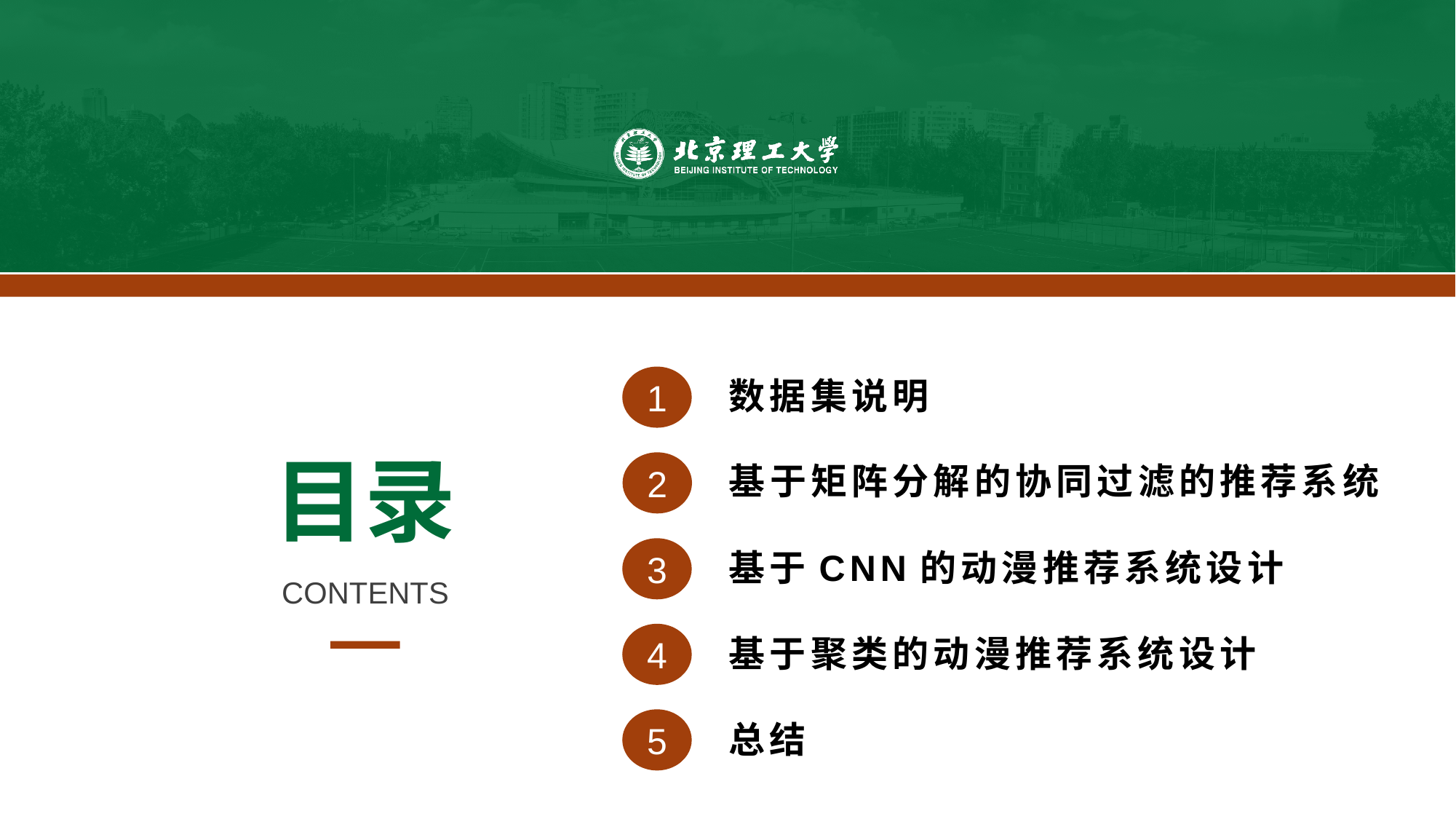

1
数据集说明
目录
2
基于矩阵分解的协同过滤的推荐系统
3
基于CNN的动漫推荐系统设计
CONTENTS
4
基于聚类的动漫推荐系统设计

5
总结